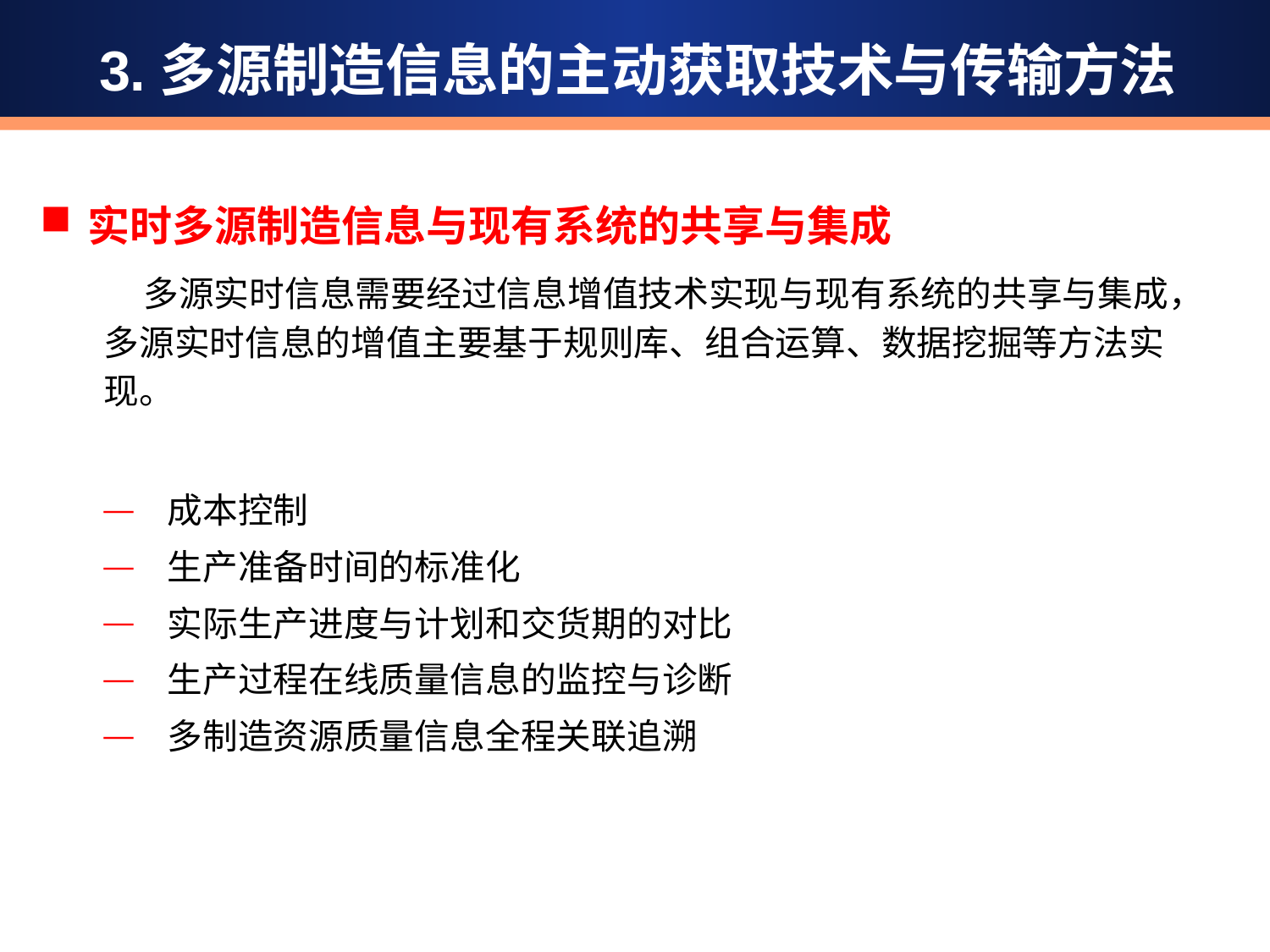

3.多源制造信息的主动获取技术与传输方法
实时多源制造信息与现有系统的共享与集成
    多源实时信息需要经过信息增值技术实现与现有系统的共享与集成，多源实时信息的增值主要基于规则库、组合运算、数据挖掘等方法实现。

成本控制
生产准备时间的标准化
实际生产进度与计划和交货期的对比
生产过程在线质量信息的监控与诊断
多制造资源质量信息全程关联追溯